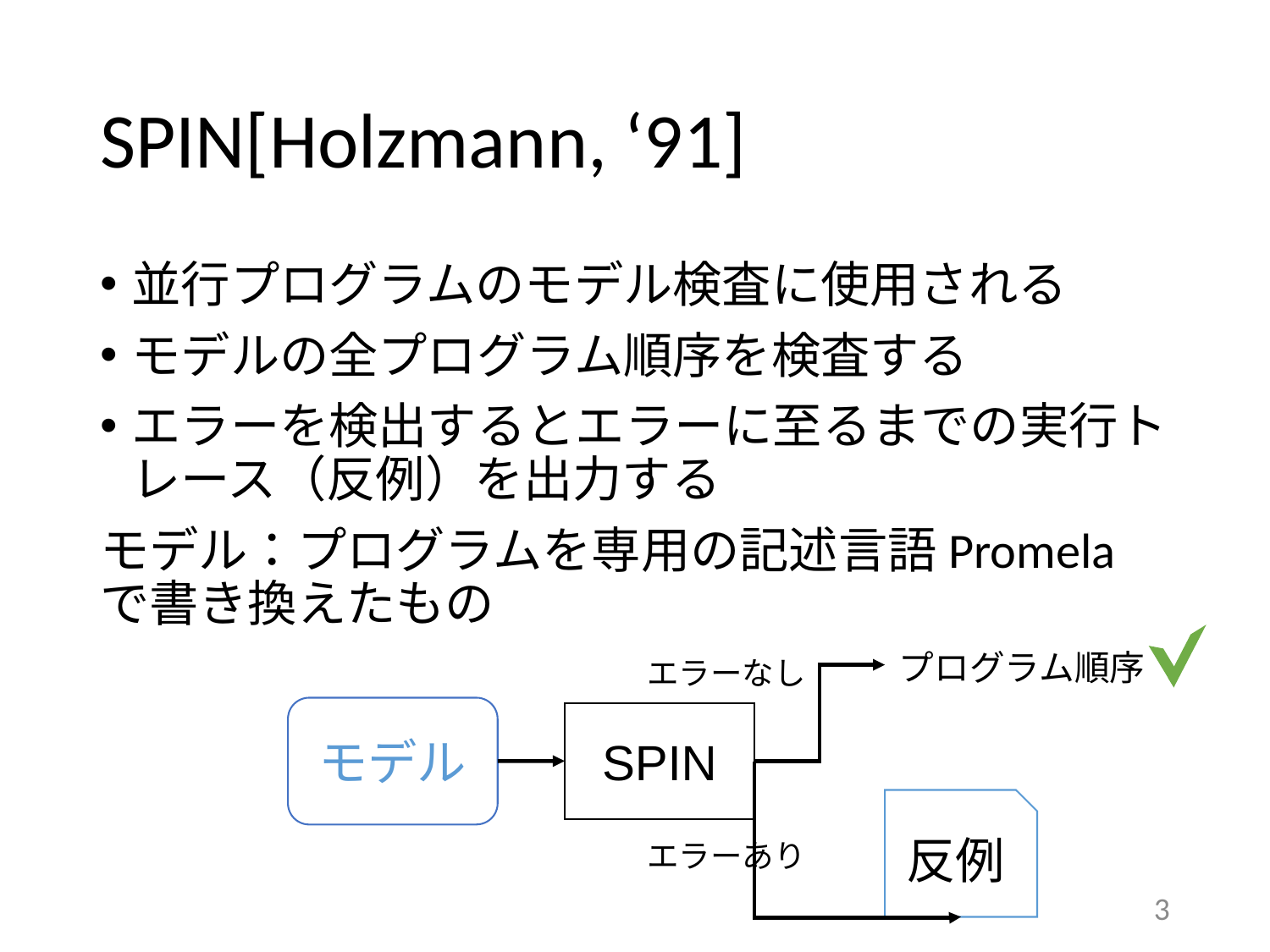

# SPIN[Holzmann, ‘91]
並行プログラムのモデル検査に使用される
モデルの全プログラム順序を検査する
エラーを検出するとエラーに至るまでの実行トレース（反例）を出力する
モデル：プログラムを専用の記述言語Promelaで書き換えたもの

プログラム順序
エラーなし
モデル
SPIN
反例
エラーあり
3